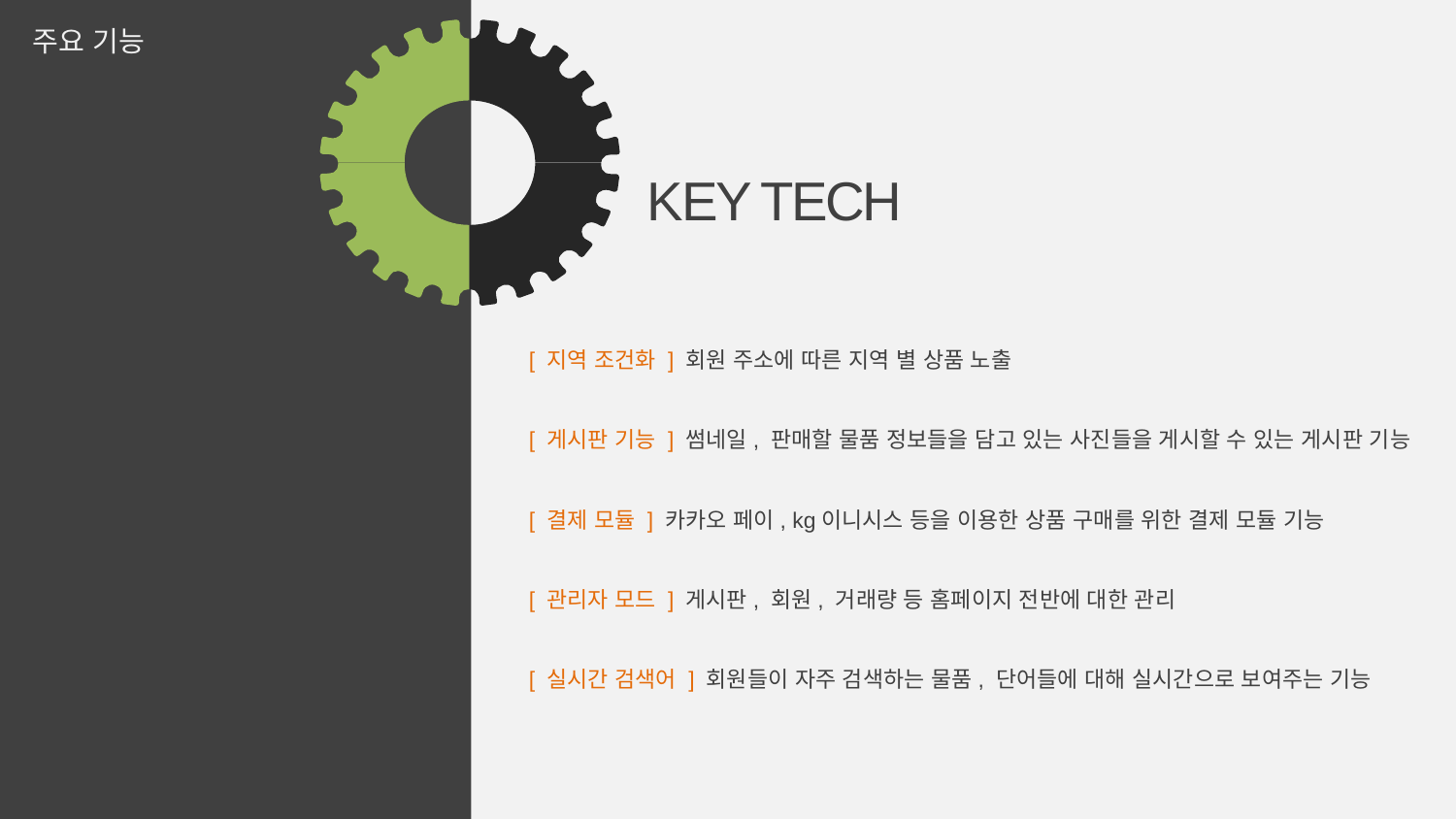

주요 기능

KEY TECH
[ 지역 조건화 ] 회원 주소에 따른 지역 별 상품 노출

[ 게시판 기능 ] 썸네일, 판매할 물품 정보들을 담고 있는 사진들을 게시할 수 있는 게시판 기능

[ 결제 모듈 ] 카카오 페이, kg이니시스 등을 이용한 상품 구매를 위한 결제 모듈 기능

[ 관리자 모드 ] 게시판, 회원, 거래량 등 홈페이지 전반에 대한 관리

[ 실시간 검색어 ] 회원들이 자주 검색하는 물품, 단어들에 대해 실시간으로 보여주는 기능